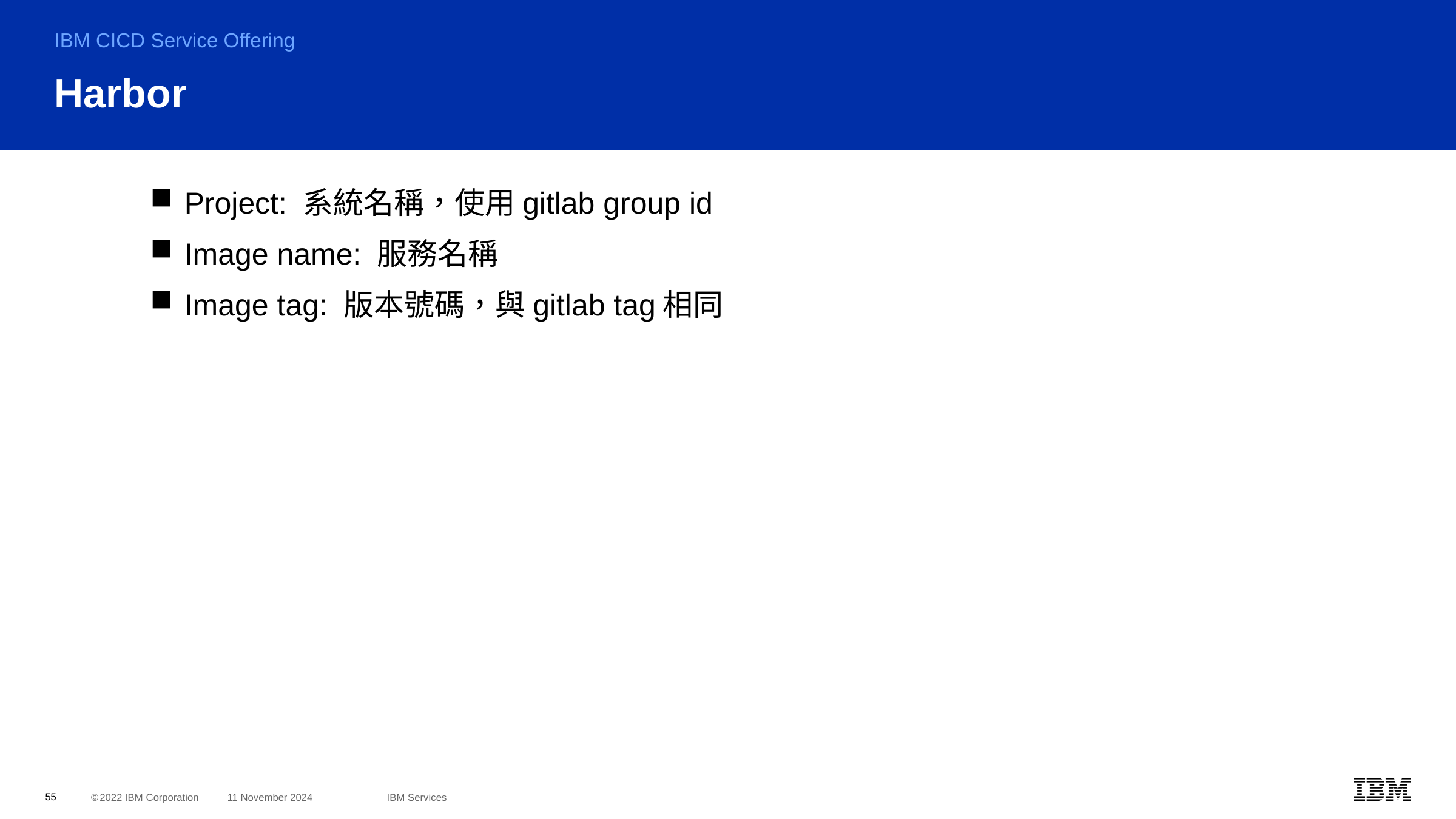

IBM CICD Service Offering
# Harbor
Project: 系統名稱，使用gitlab group id
Image name: 服務名稱
Image tag: 版本號碼，與gitlab tag相同